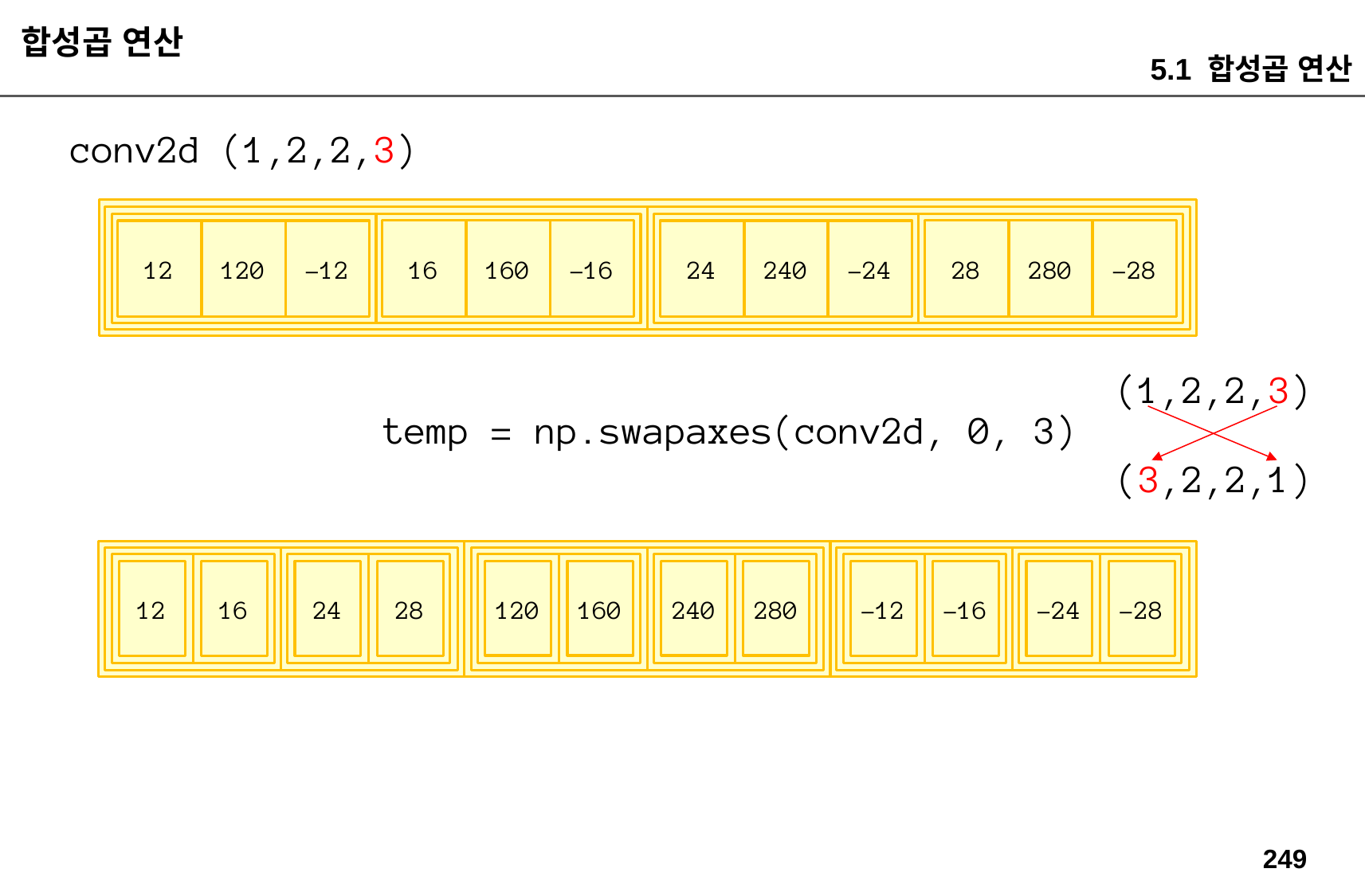

합성곱 연산
5.1 합성곱 연산
conv2d (1,2,2,3)

16
160
-16
28
280
-28
12
120
-12
24
240
-24
(1,2,2,3)
temp = np.swapaxes(conv2d, 0, 3)
(3,2,2,1)

120
160
240
280
12
16
24
28
-12
-16
-24
-28